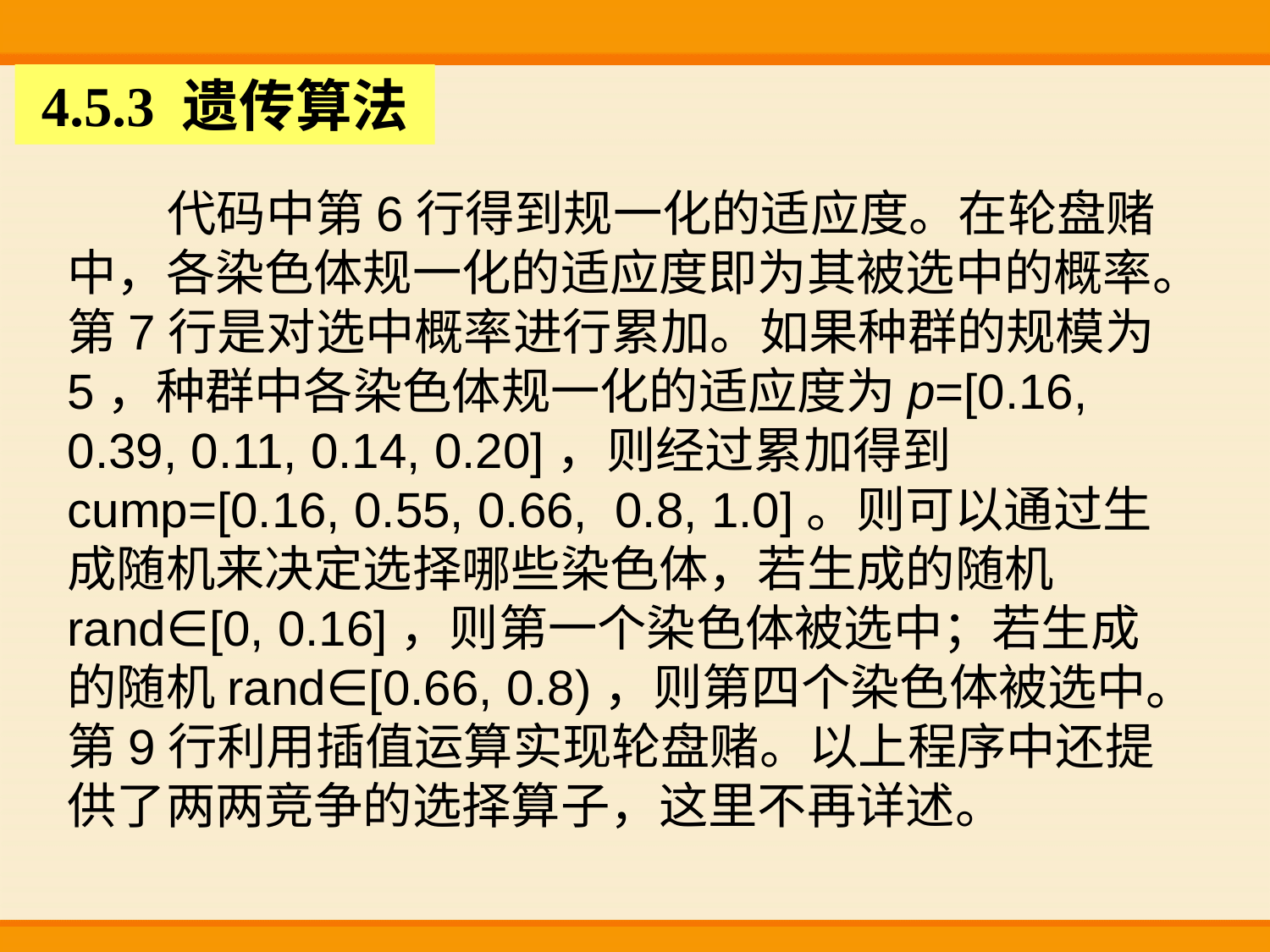

4.5.3 遗传算法
代码中第6行得到规一化的适应度。在轮盘赌中，各染色体规一化的适应度即为其被选中的概率。第7行是对选中概率进行累加。如果种群的规模为5，种群中各染色体规一化的适应度为p=[0.16, 0.39, 0.11, 0.14, 0.20]，则经过累加得到cump=[0.16, 0.55, 0.66,  0.8, 1.0]。则可以通过生成随机来决定选择哪些染色体，若生成的随机rand∈[0, 0.16]，则第一个染色体被选中；若生成的随机rand∈[0.66, 0.8)，则第四个染色体被选中。第9行利用插值运算实现轮盘赌。以上程序中还提供了两两竞争的选择算子，这里不再详述。